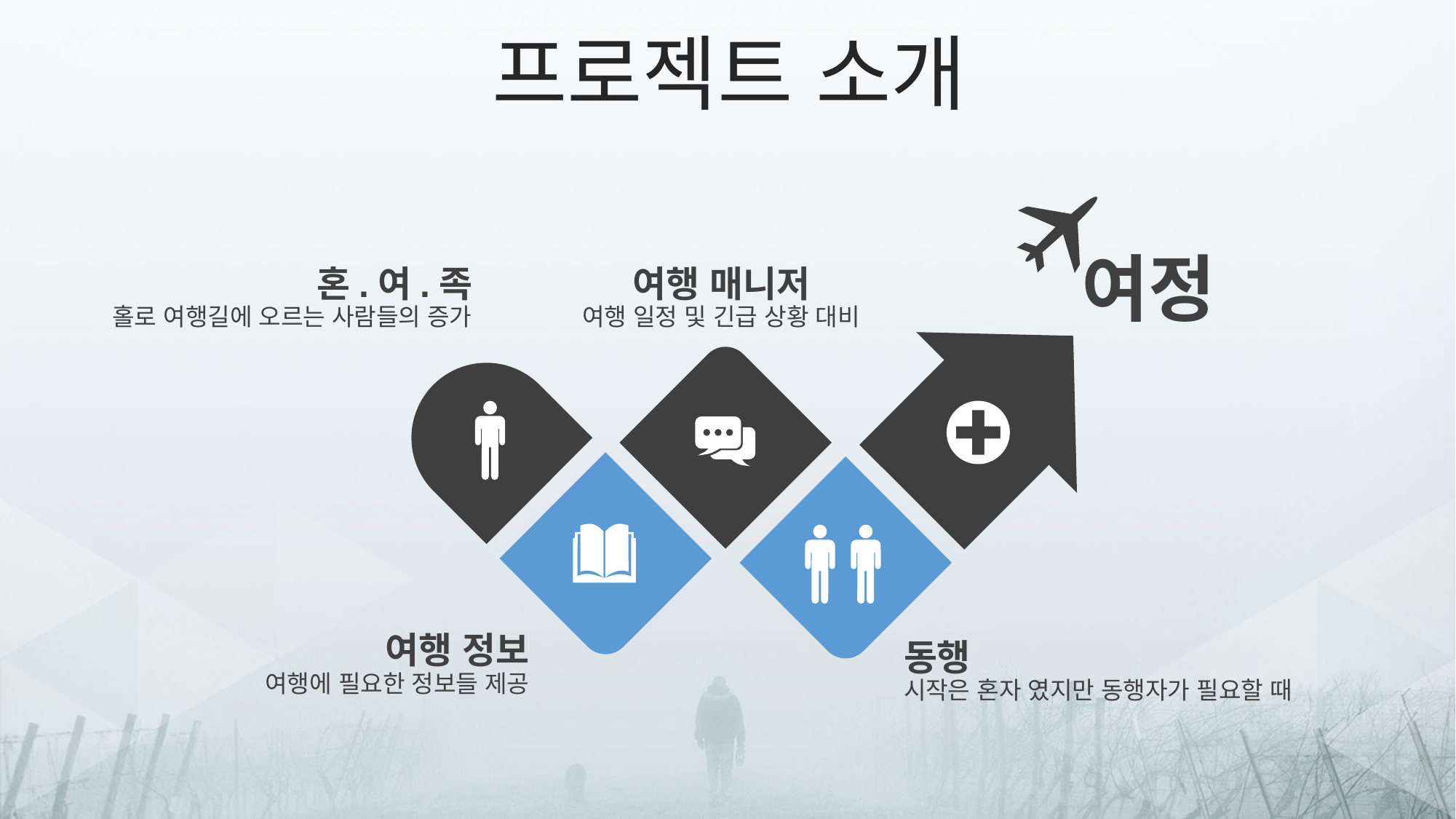

프로젝트 소개

여정

혼.여.족
홀로 여행길에 오르는 사람들의 증가
여행 매니저
여행 일정 및 긴급 상황 대비

여행 정보
여행에 필요한 정보들 제공
동행
시작은 혼자 였지만 동행자가 필요할 때